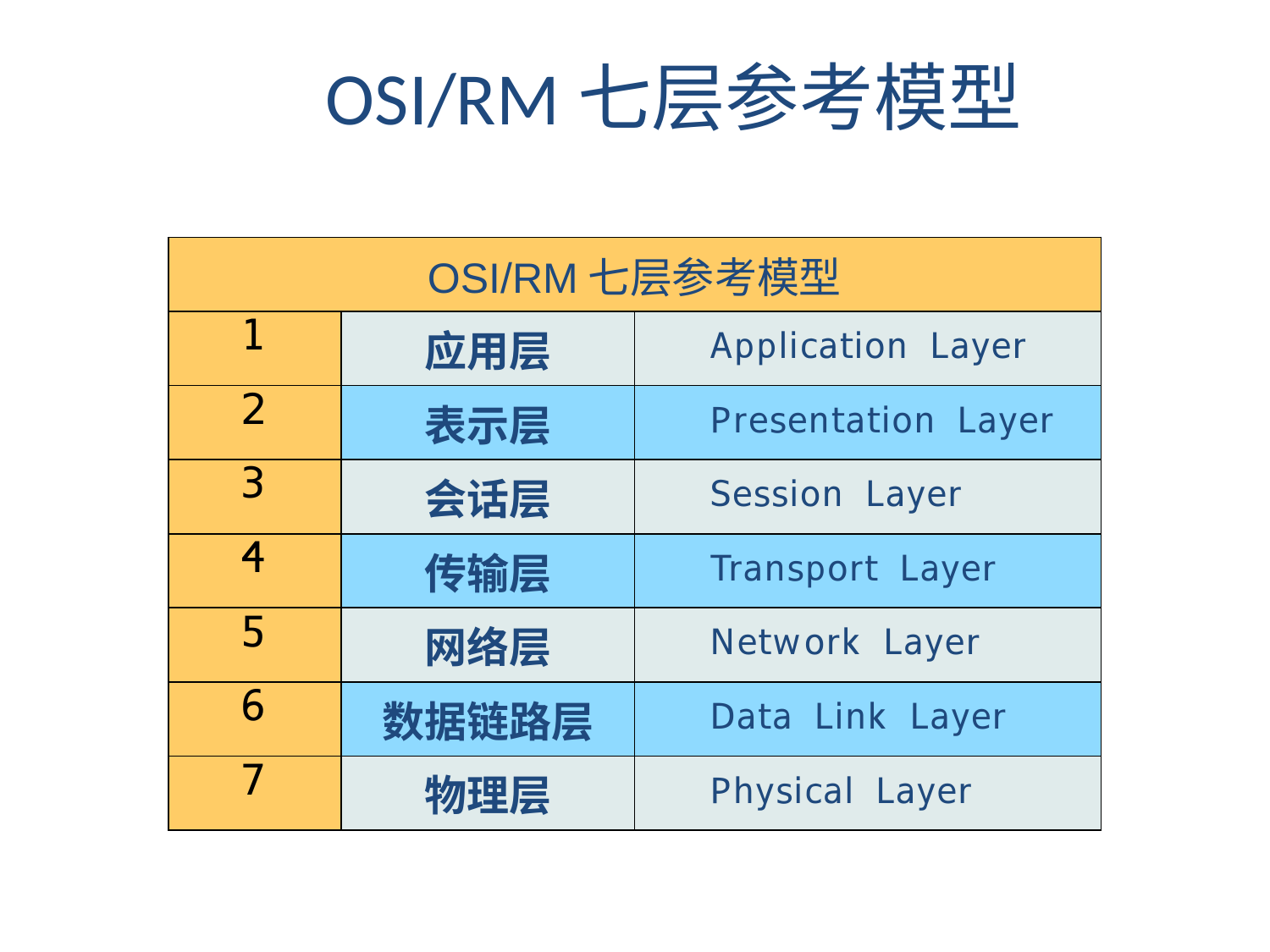

OSI/RM七层参考模型
| OSI/RM七层参考模型 |  |  |
| --- | --- | --- |
| 1 | 应用层 | Application Layer |
| 2 | 表示层 | Presentation Layer |
| 3 | 会话层 | Session Layer |
| 4 | 传输层 | Transport Layer |
| 5 | 网络层 | Network Layer |
| 6 | 数据链路层 | Data Link Layer |
| 7 | 物理层 | Physical Layer |